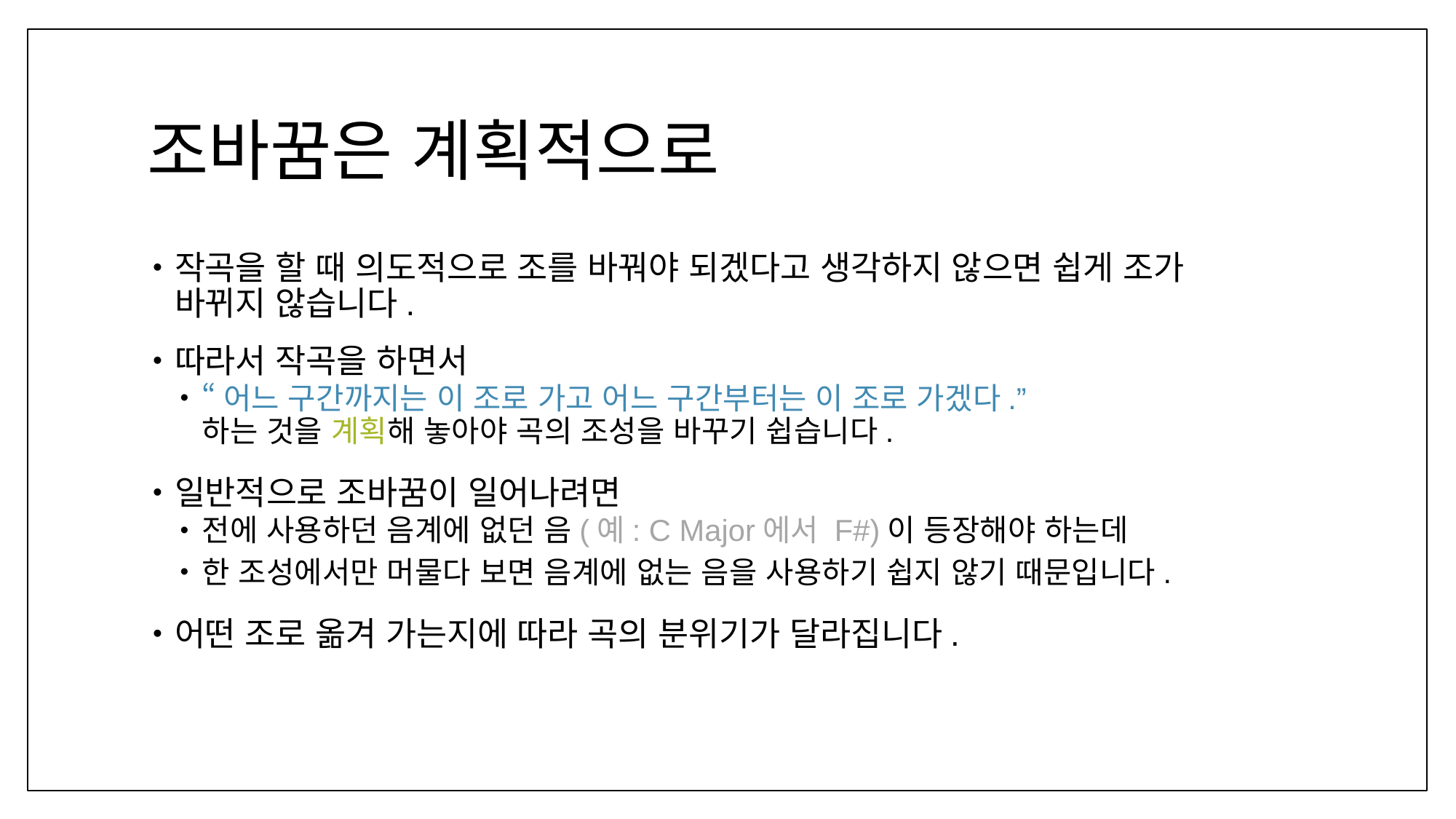

# 조바꿈은 계획적으로
작곡을 할 때 의도적으로 조를 바꿔야 되겠다고 생각하지 않으면 쉽게 조가
바뀌지 않습니다.
따라서 작곡을 하면서
“어느 구간까지는 이 조로 가고 어느 구간부터는 이 조로 가겠다.”
하는 것을 계획해 놓아야 곡의 조성을 바꾸기 쉽습니다.
일반적으로 조바꿈이 일어나려면
전에 사용하던 음계에 없던 음(예: C Major에서 F#)이 등장해야 하는데
한 조성에서만 머물다 보면 음계에 없는 음을 사용하기 쉽지 않기 때문입니다.
어떤 조로 옮겨 가는지에 따라 곡의 분위기가 달라집니다.